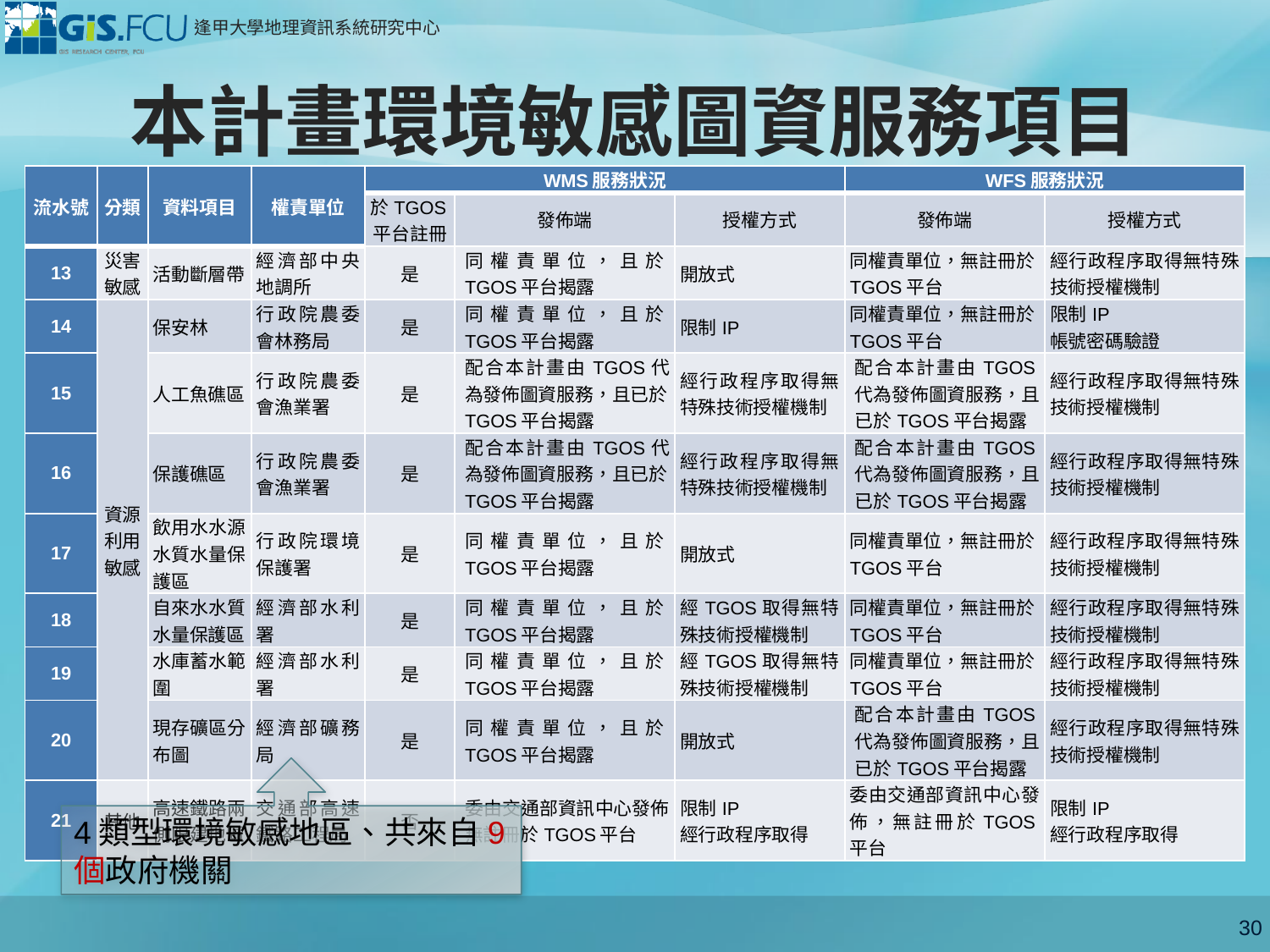

# 本計畫環境敏感圖資服務項目
| 流水號 | 分類 | 資料項目 | 權責單位 | WMS服務狀況 |  |  | WFS服務狀況 |  |
| --- | --- | --- | --- | --- | --- | --- | --- | --- |
|  |  |  |  | 於TGOS平台註冊 | 發佈端 | 授權方式 | 發佈端 | 授權方式 |
| 13 | 災害敏感 | 活動斷層帶 | 經濟部中央地調所 | 是 | 同權責單位，且於TGOS平台揭露 | 開放式 | 同權責單位，無註冊於TGOS平台 | 經行政程序取得無特殊技術授權機制 |
| 14 | 資源利用敏感 | 保安林 | 行政院農委會林務局 | 是 | 同權責單位，且於TGOS平台揭露 | 限制IP | 同權責單位，無註冊於TGOS平台 | 限制IP 帳號密碼驗證 |
| 15 |  | 人工魚礁區 | 行政院農委會漁業署 | 是 | 配合本計畫由TGOS代為發佈圖資服務，且已於TGOS平台揭露 | 經行政程序取得無特殊技術授權機制 | 配合本計畫由TGOS代為發佈圖資服務，且已於TGOS平台揭露 | 經行政程序取得無特殊技術授權機制 |
| 16 |  | 保護礁區 | 行政院農委會漁業署 | 是 | 配合本計畫由TGOS代為發佈圖資服務，且已於TGOS平台揭露 | 經行政程序取得無特殊技術授權機制 | 配合本計畫由TGOS代為發佈圖資服務，且已於TGOS平台揭露 | 經行政程序取得無特殊技術授權機制 |
| 17 |  | 飲用水水源水質水量保護區 | 行政院環境保護署 | 是 | 同權責單位，且於TGOS平台揭露 | 開放式 | 同權責單位，無註冊於TGOS平台 | 經行政程序取得無特殊技術授權機制 |
| 18 |  | 自來水水質水量保護區 | 經濟部水利署 | 是 | 同權責單位，且於TGOS平台揭露 | 經TGOS取得無特殊技術授權機制 | 同權責單位，無註冊於TGOS平台 | 經行政程序取得無特殊技術授權機制 |
| 19 |  | 水庫蓄水範圍 | 經濟部水利署 | 是 | 同權責單位，且於TGOS平台揭露 | 經TGOS取得無特殊技術授權機制 | 同權責單位，無註冊於TGOS平台 | 經行政程序取得無特殊技術授權機制 |
| 20 |  | 現存礦區分布圖 | 經濟部礦務局 | 是 | 同權責單位，且於TGOS平台揭露 | 開放式 | 配合本計畫由TGOS代為發佈圖資服務，且已於TGOS平台揭露 | 經行政程序取得無特殊技術授權機制 |
| 21 | 其他 | 高速鐵路兩側限建地區 | 交通部高速鐵路工程局 | 否 | 委由交通部資訊中心發佈，無註冊於TGOS平台 | 限制IP 經行政程序取得 | 委由交通部資訊中心發佈，無註冊於TGOS平台 | 限制IP 經行政程序取得 |

4類型環境敏感地區、共來自9個政府機關
30